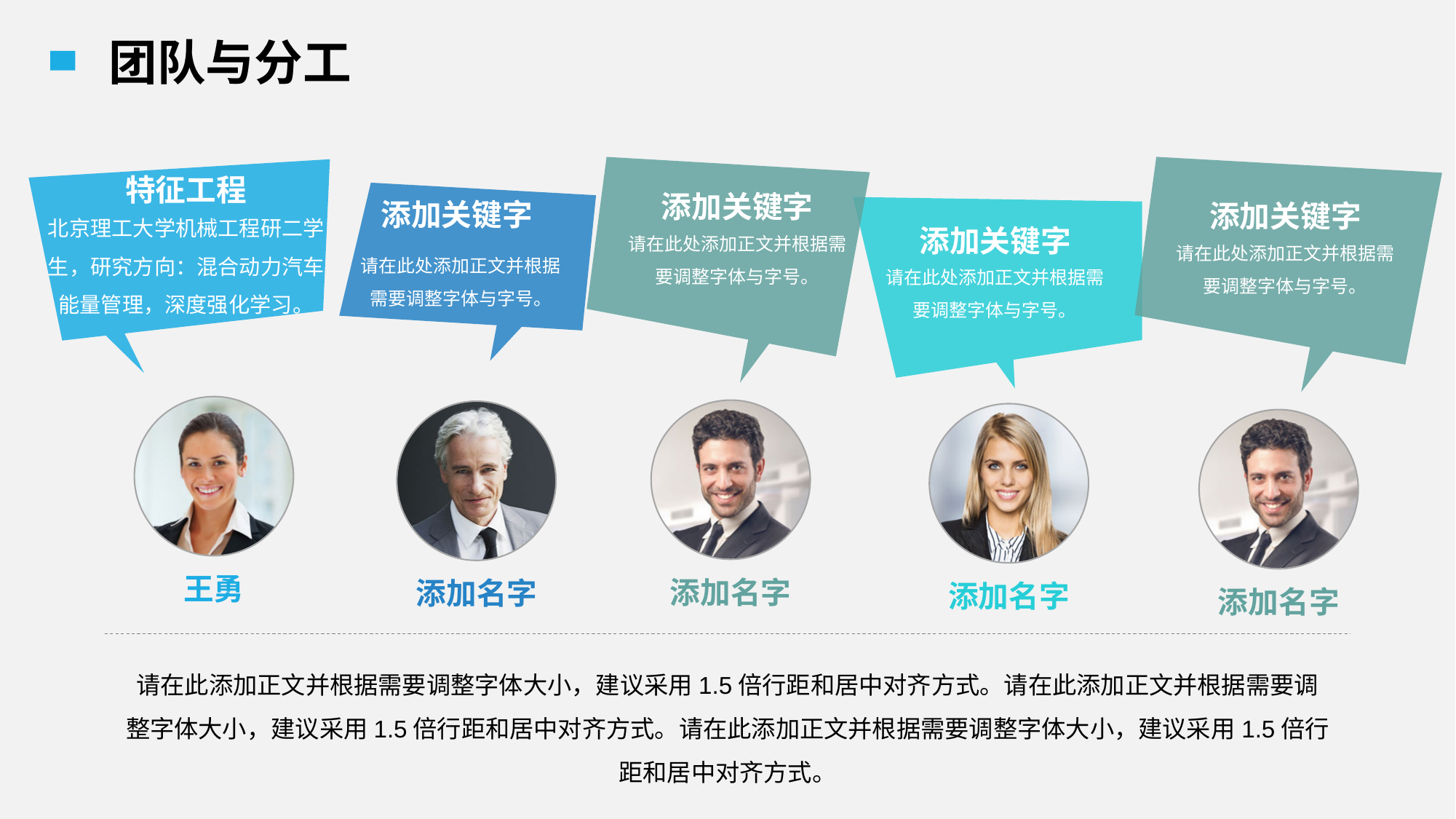

团队与分工

添加关键字
请在此处添加正文并根据需要调整字体与字号。
添加名字

添加关键字
请在此处添加正文并根据需要调整字体与字号。
添加名字

特征工程
北京理工大学机械工程研二学生，研究方向：混合动力汽车能量管理，深度强化学习。
王勇

添加关键字
请在此处添加正文并根据需要调整字体与字号。

添加名字

添加关键字
请在此处添加正文并根据需要调整字体与字号。
添加名字

请在此添加正文并根据需要调整字体大小，建议采用1.5倍行距和居中对齐方式。请在此添加正文并根据需要调整字体大小，建议采用1.5倍行距和居中对齐方式。请在此添加正文并根据需要调整字体大小，建议采用1.5倍行距和居中对齐方式。